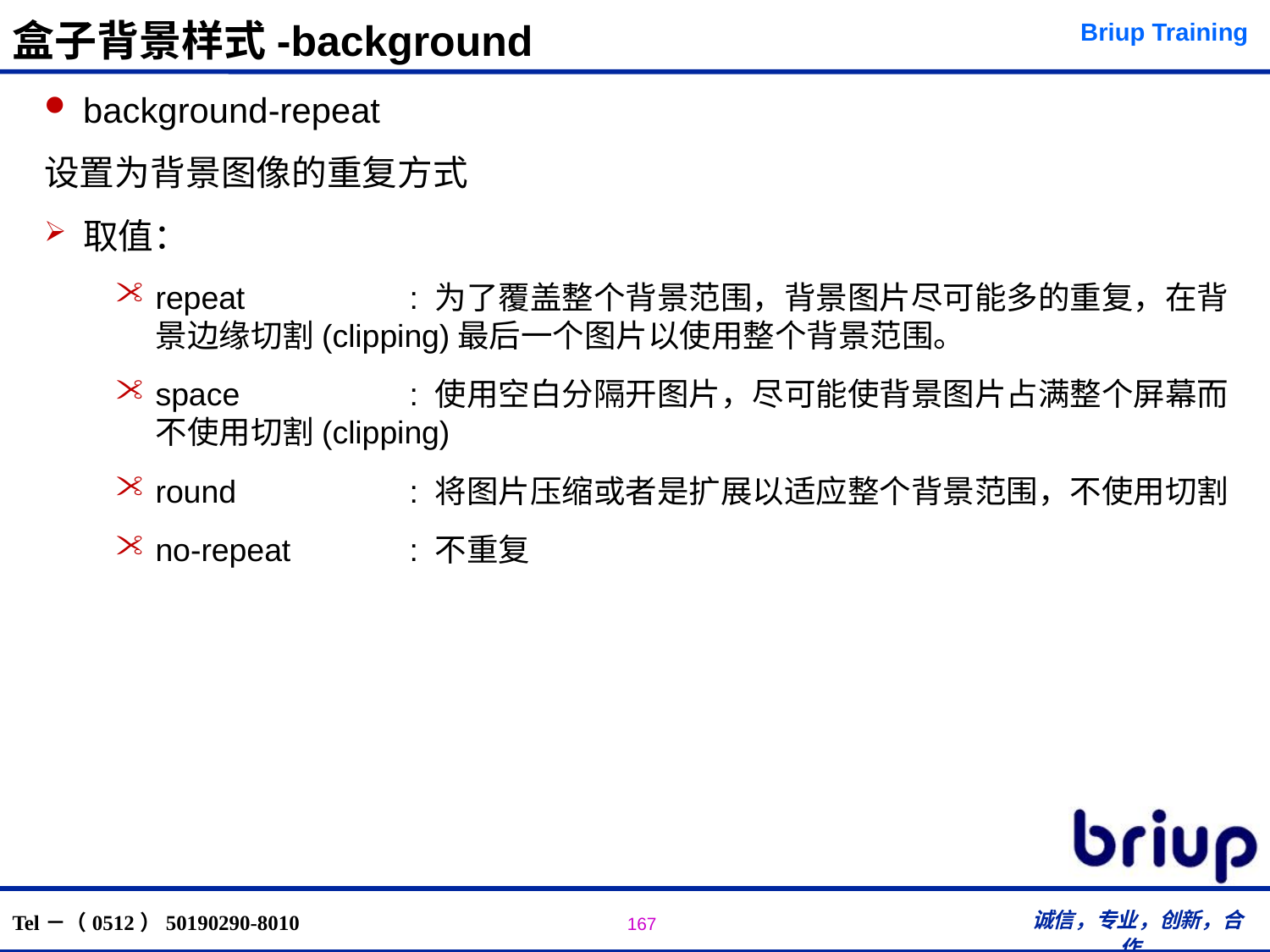

# 盒子背景样式-background
background-repeat
设置为背景图像的重复方式
取值：
repeat 		: 为了覆盖整个背景范围，背景图片尽可能多的重复，在背景边缘切割(clipping)最后一个图片以使用整个背景范围。
space 		: 使用空白分隔开图片，尽可能使背景图片占满整个屏幕而不使用切割(clipping)
round 		: 将图片压缩或者是扩展以适应整个背景范围，不使用切割
no-repeat	: 不重复